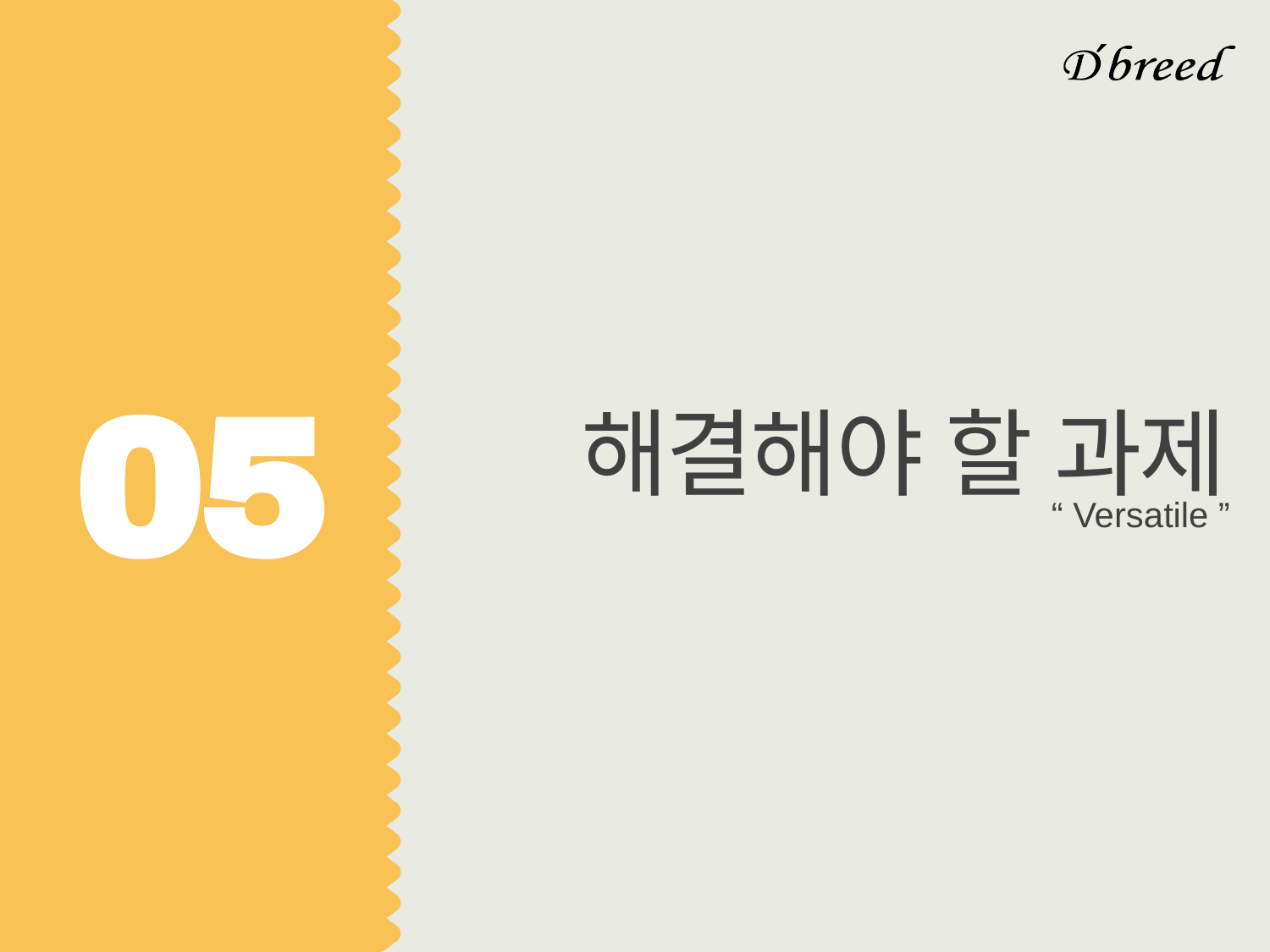

05
해결해야 할 과제
“ Versatile ”